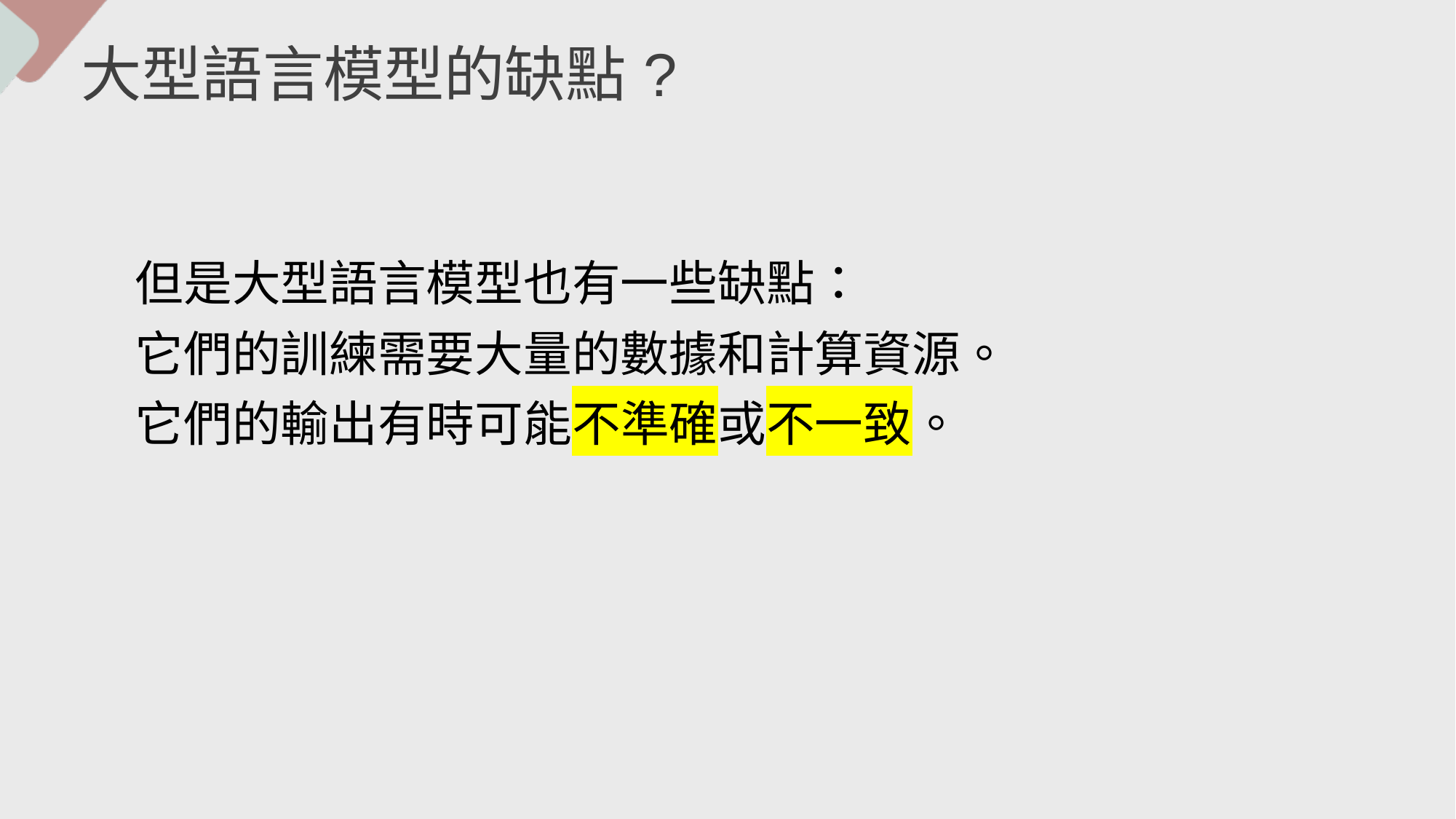

大型語言模型的缺點?

但是大型語言模型也有一些缺點：
它們的訓練需要大量的數據和計算資源。
它們的輸出有時可能不準確或不一致。